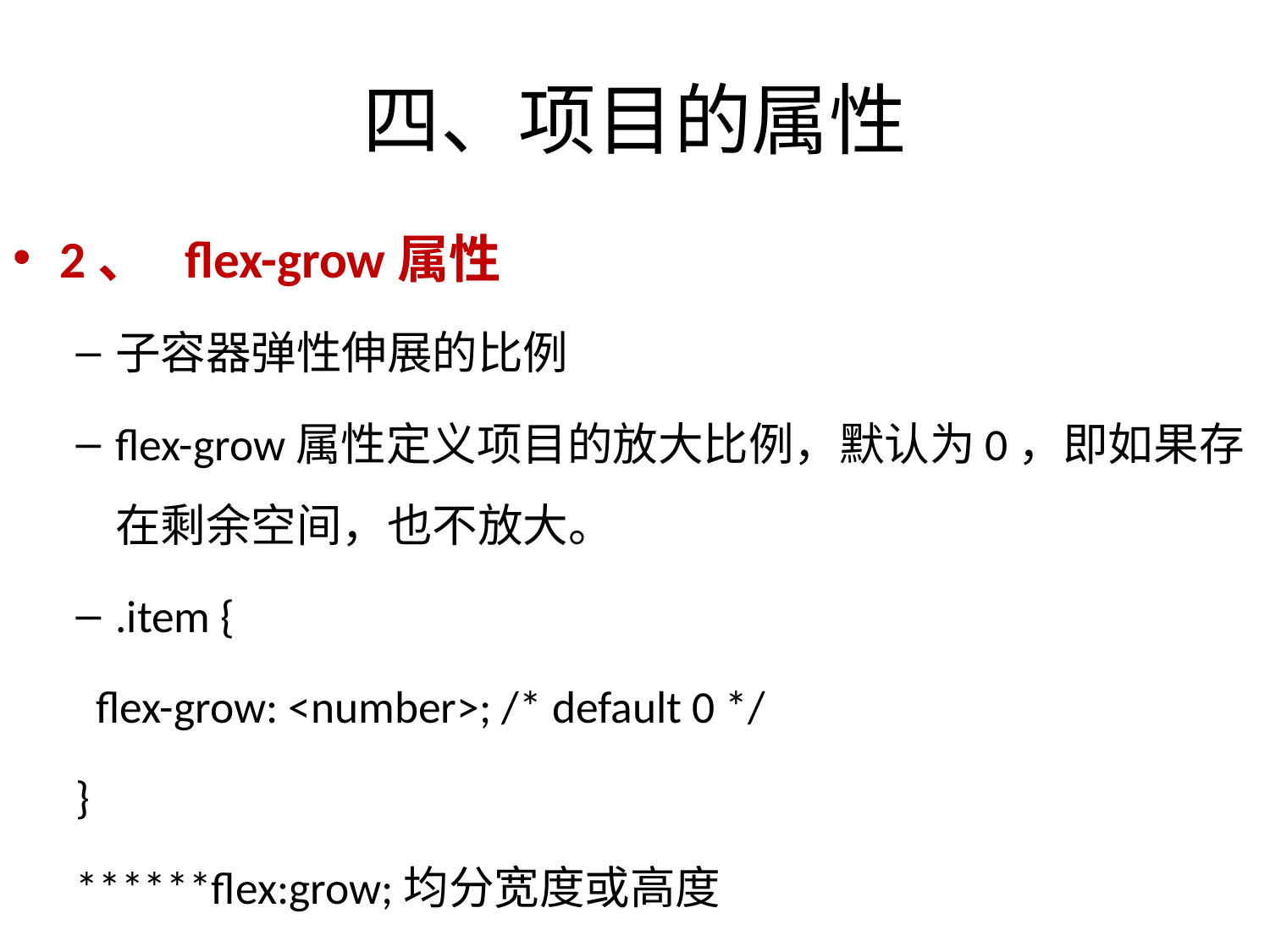

# 四、项目的属性
2、  flex-grow属性
子容器弹性伸展的比例
flex-grow属性定义项目的放大比例，默认为0，即如果存在剩余空间，也不放大。
.item {
  flex-grow: <number>; /* default 0 */
}
******flex:grow;均分宽度或高度